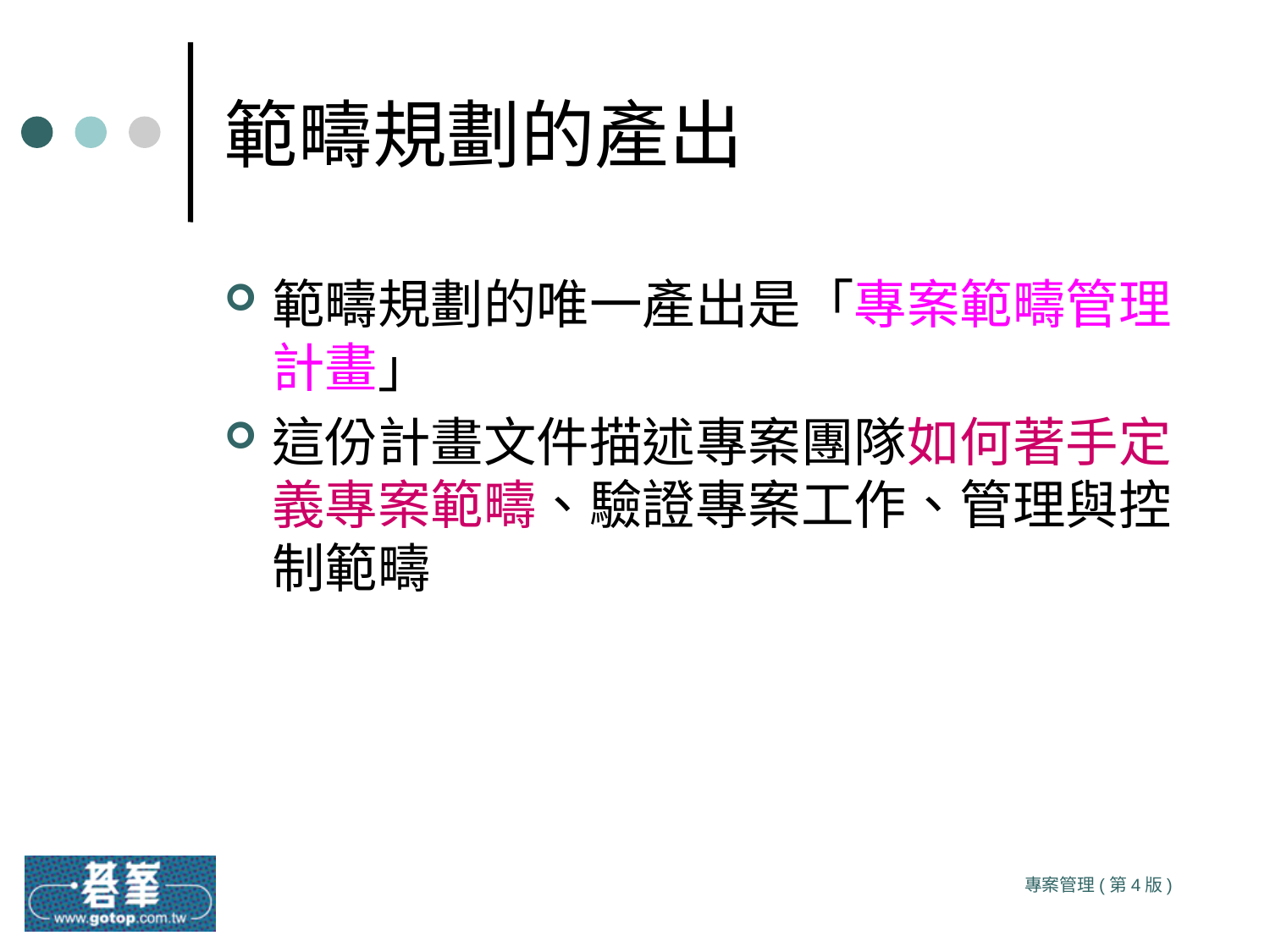

# 範疇規劃的產出
範疇規劃的唯一產出是「專案範疇管理計畫」
這份計畫文件描述專案團隊如何著手定義專案範疇、驗證專案工作、管理與控制範疇
專案管理(第4版)